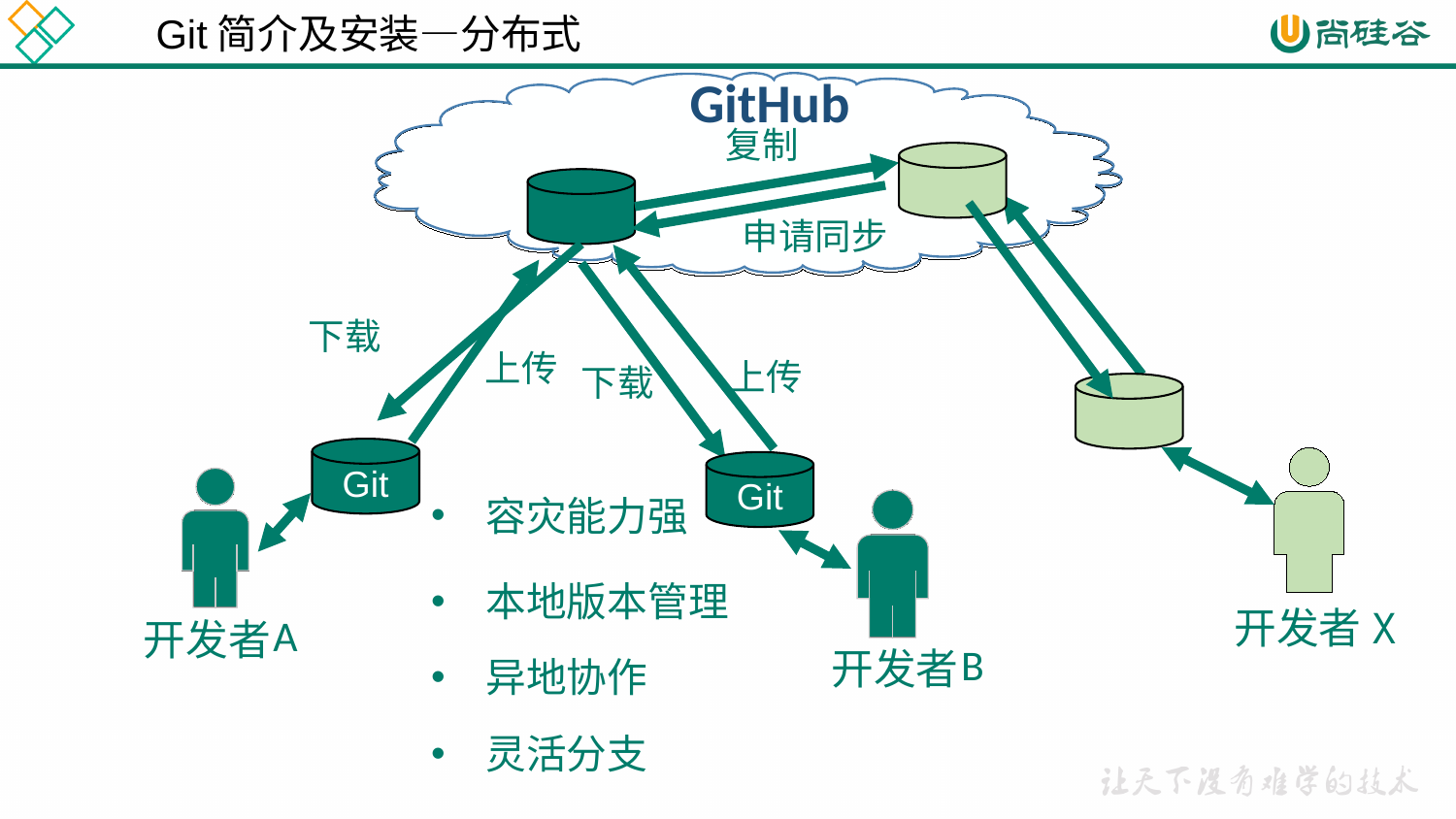

Git简介及安装—分布式
GitHub

复制

申请同步
下载
上传
上传
下载

Git
Git

Git

容灾能力强
Git

本地版本管理
开发者X
A
开发者
异地协作
B
开发者
灵活分支